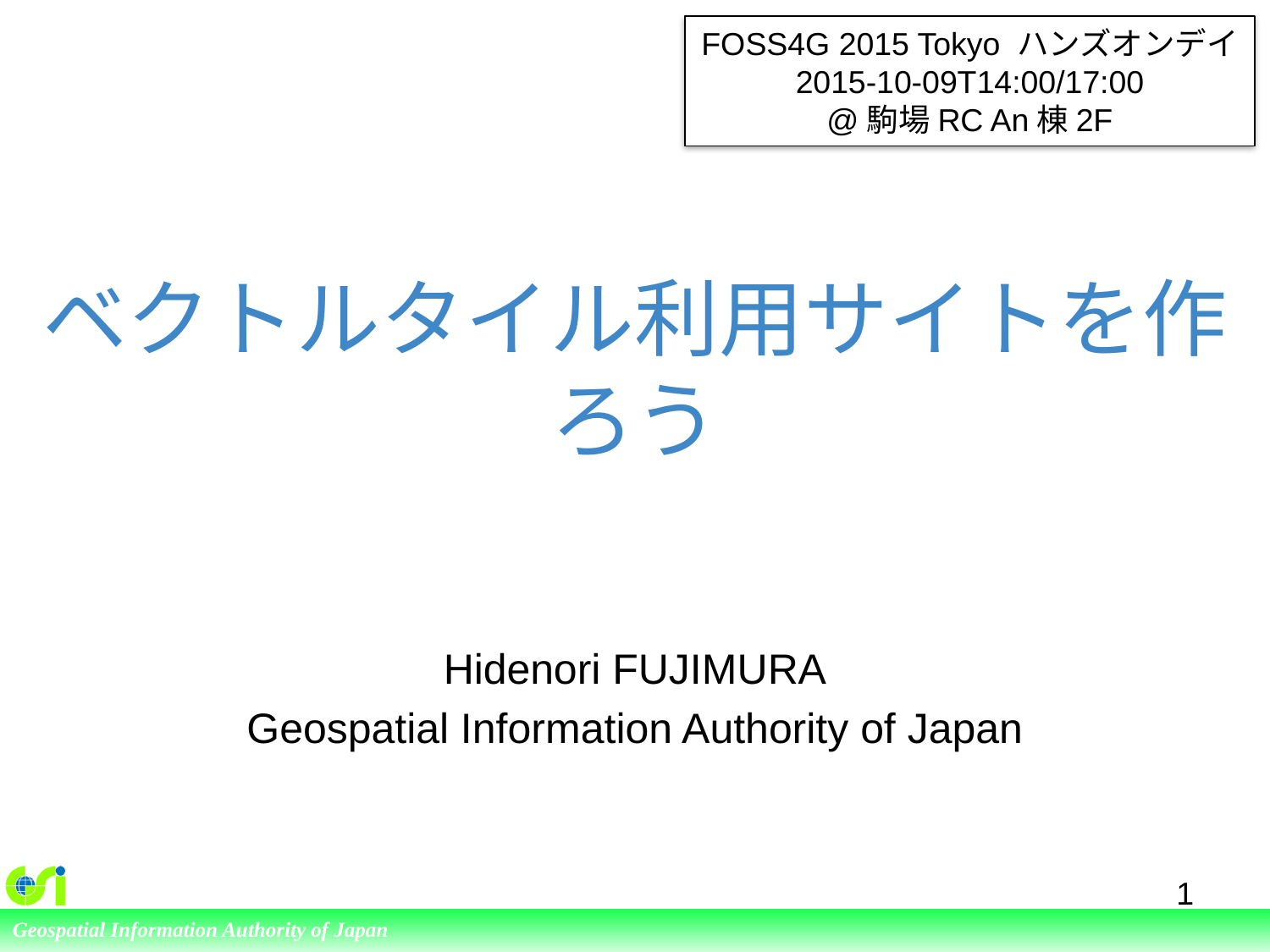

FOSS4G 2015 Tokyo ハンズオンデイ
2015-10-09T14:00/17:00
@駒場RC An棟2F
# ベクトルタイル利用サイトを作ろう
Hidenori FUJIMURA
Geospatial Information Authority of Japan
1